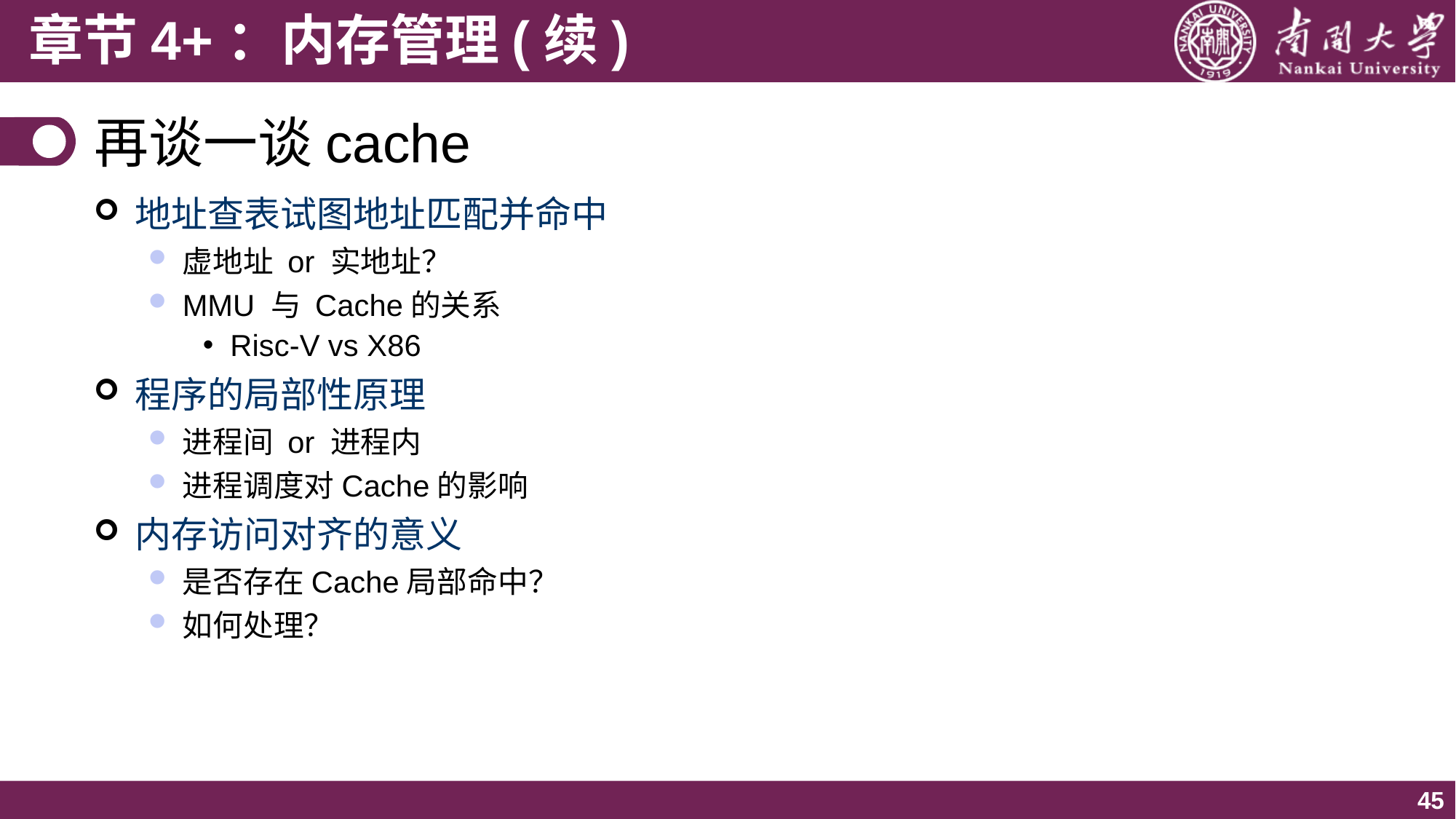

# 再谈一谈cache
地址查表试图地址匹配并命中
虚地址 or 实地址？
MMU 与 Cache的关系
Risc-V vs X86
程序的局部性原理
进程间 or 进程内
进程调度对Cache的影响
内存访问对齐的意义
是否存在Cache局部命中？
如何处理？

45